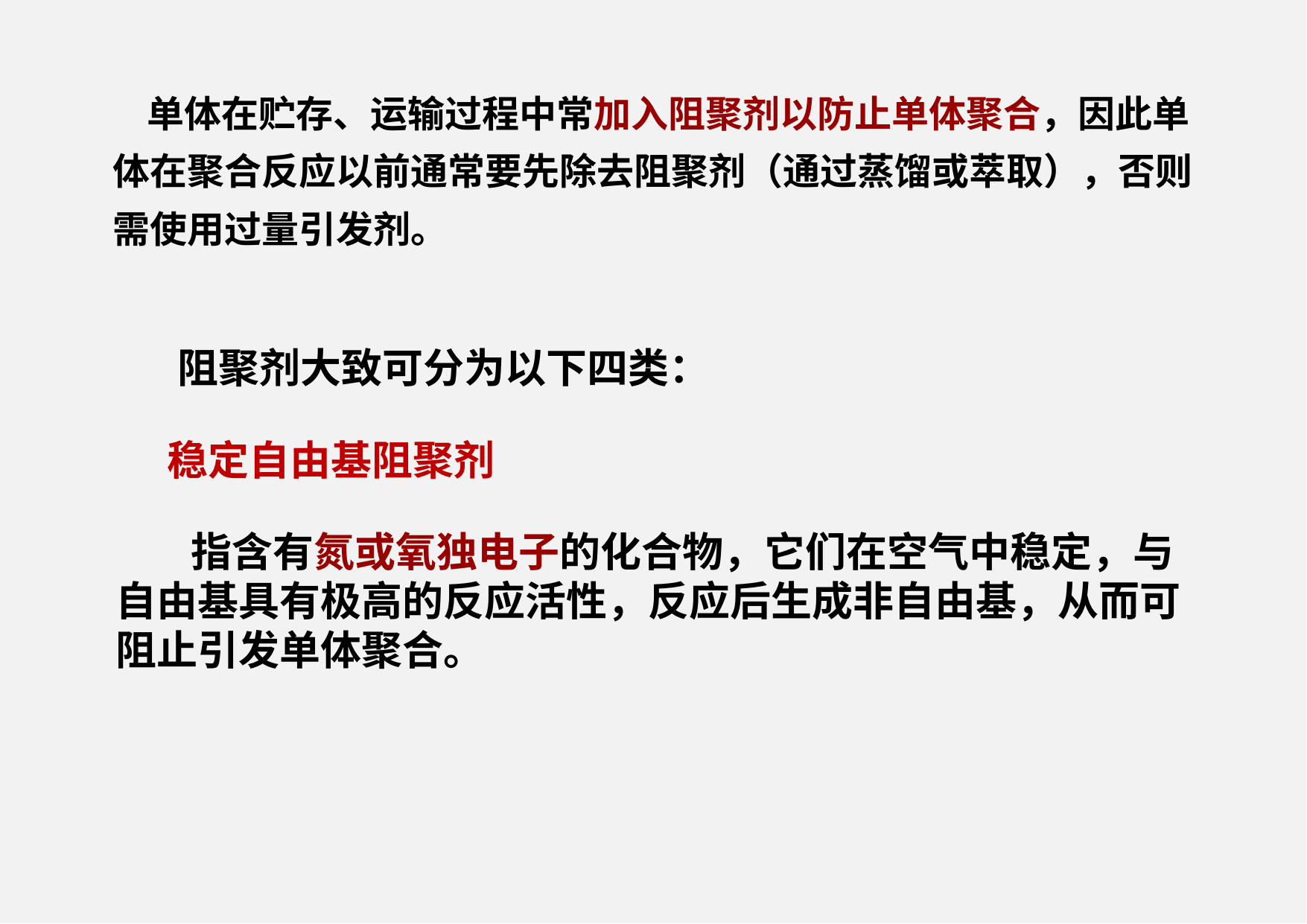

单体在贮存、运输过程中常加入阻聚剂以防止单体聚合，因此单体在聚合反应以前通常要先除去阻聚剂（通过蒸馏或萃取），否则需使用过量引发剂。
阻聚剂大致可分为以下四类：
稳定自由基阻聚剂
       指含有氮或氧独电子的化合物，它们在空气中稳定，与自由基具有极高的反应活性，反应后生成非自由基，从而可阻止引发单体聚合。